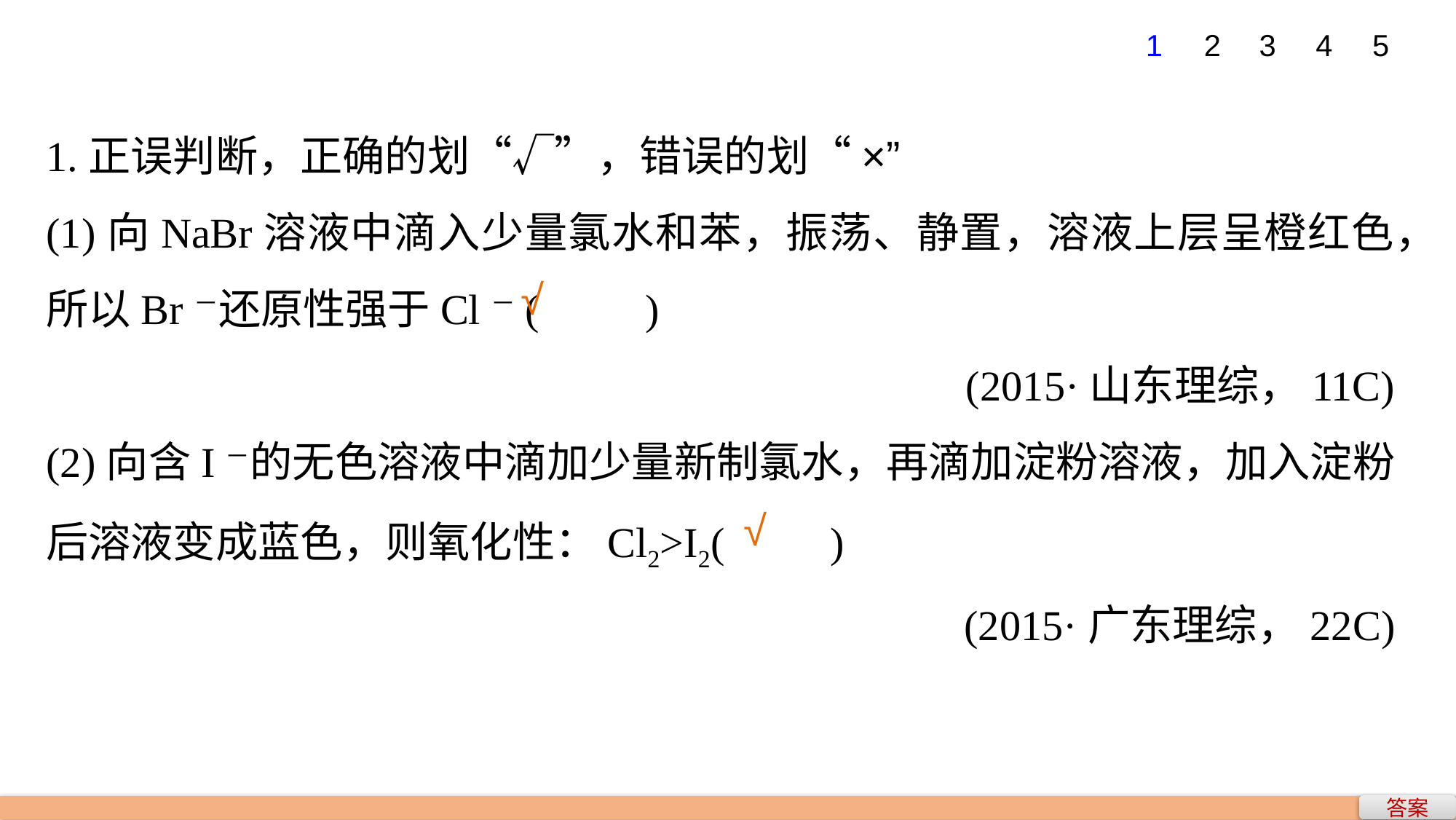

1
2
3
4
5
1.正误判断，正确的划“√”，错误的划“×”
(1)向NaBr溶液中滴入少量氯水和苯，振荡、静置，溶液上层呈橙红色，所以Br－还原性强于Cl－(　　)
(2015·山东理综，11C)
(2)向含I－的无色溶液中滴加少量新制氯水，再滴加淀粉溶液，加入淀粉后溶液变成蓝色，则氧化性：Cl2>I2(　　)
(2015·广东理综，22C)
√
√
答案